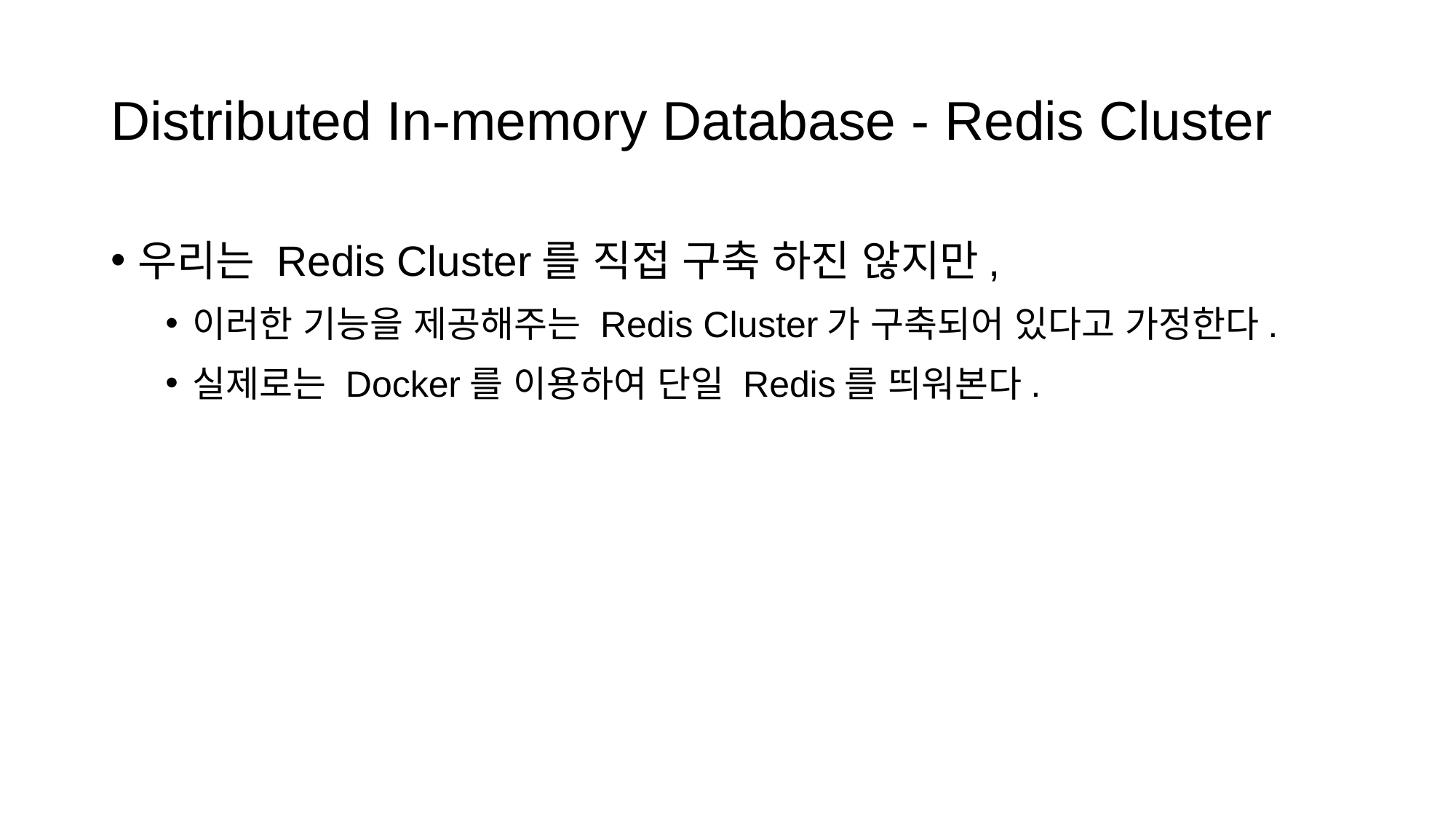

# Distributed In-memory Database - Redis Cluster
우리는 Redis Cluster를 직접 구축 하진 않지만,
이러한 기능을 제공해주는 Redis Cluster가 구축되어 있다고 가정한다.
실제로는 Docker를 이용하여 단일 Redis를 띄워본다.